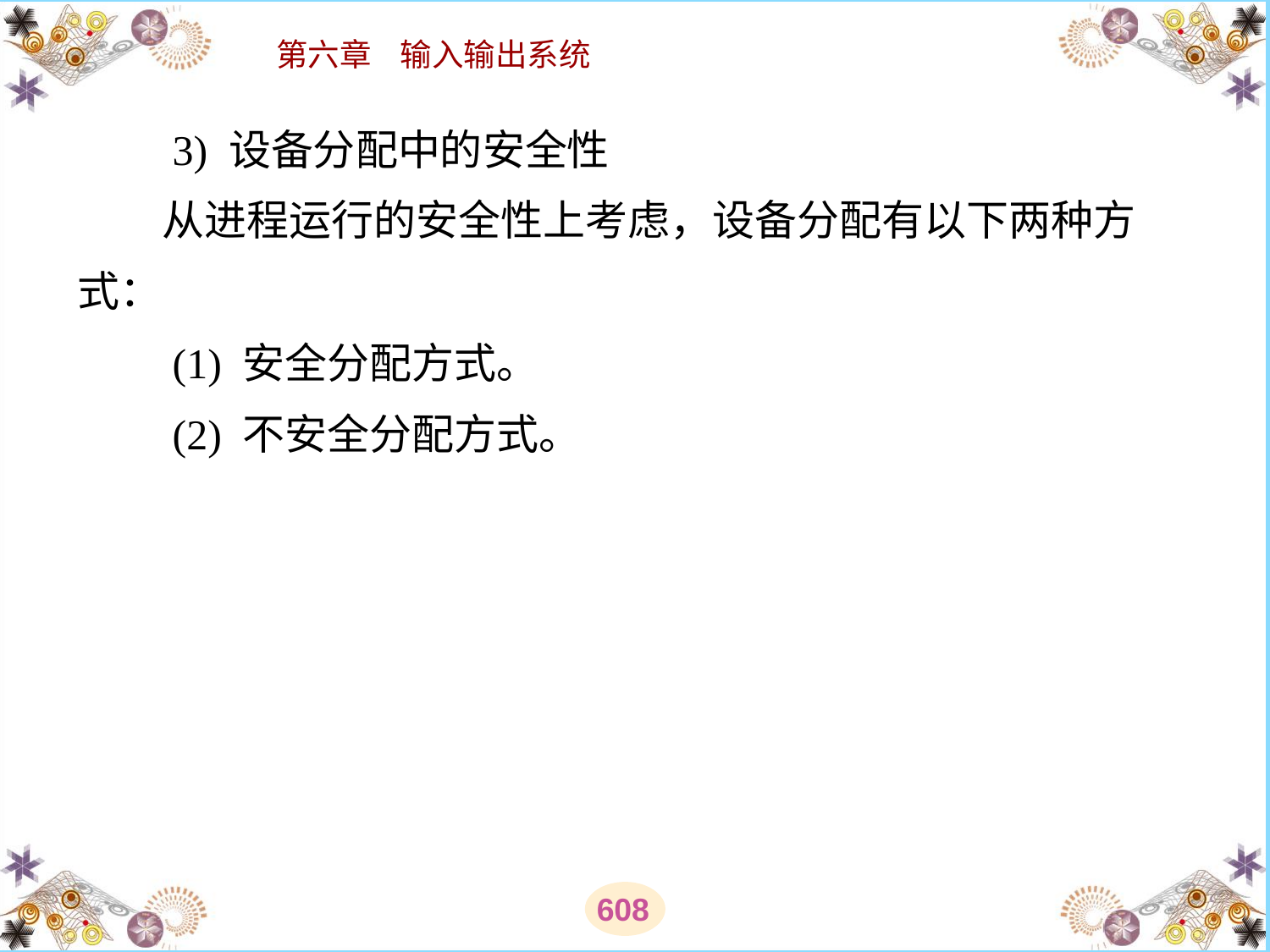

# 3) 设备分配中的安全性 　　从进程运行的安全性上考虑，设备分配有以下两种方式： 　　(1) 安全分配方式。 　　(2) 不安全分配方式。